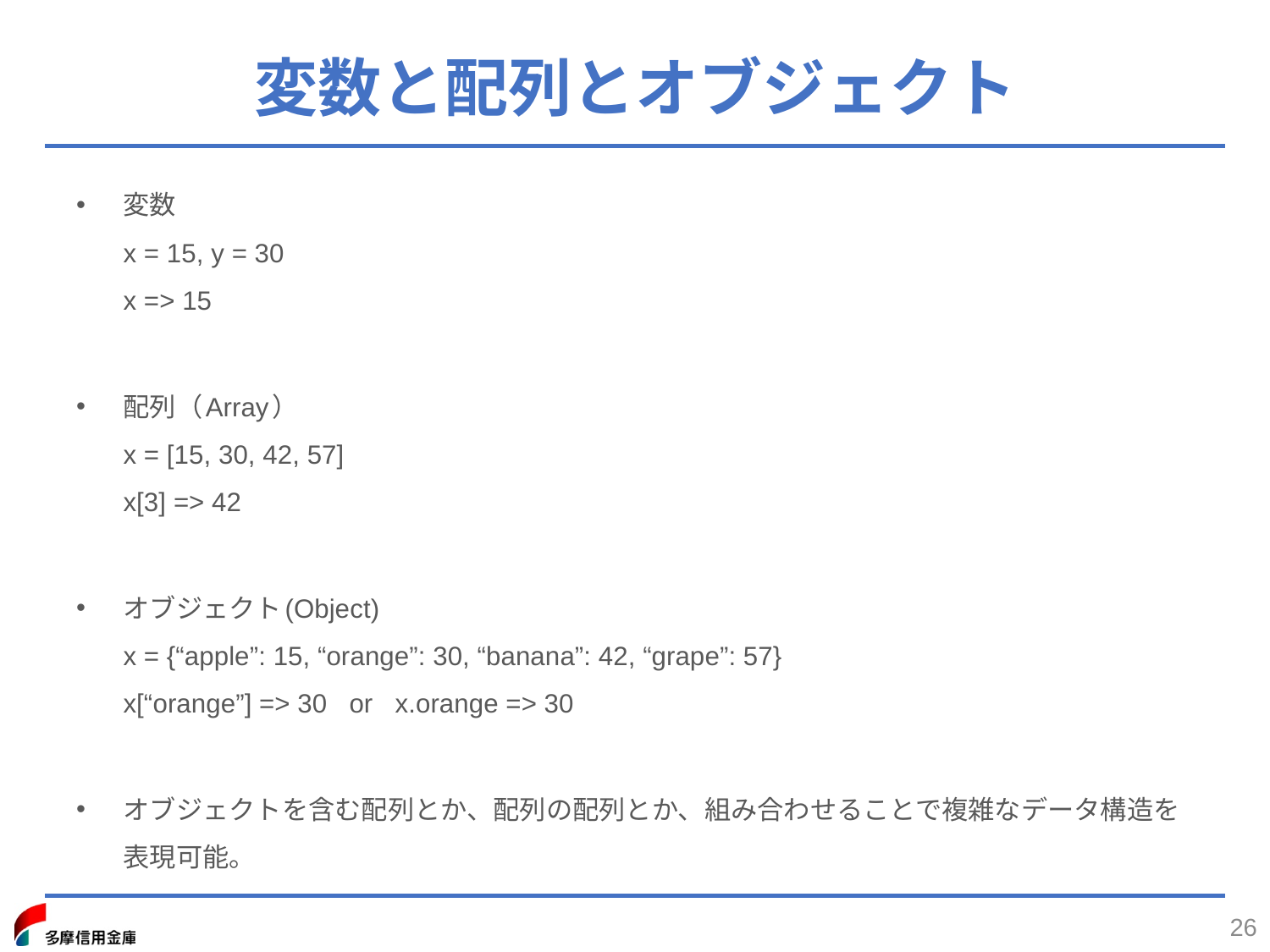

# 変数と配列とオブジェクト
変数
x = 15, y = 30
x => 15

配列（Array）
x = [15, 30, 42, 57]
x[3] => 42

オブジェクト(Object)
x = {“apple”: 15, “orange”: 30, “banana”: 42, “grape”: 57}
x[“orange”] => 30   or   x.orange => 30

オブジェクトを含む配列とか、配列の配列とか、組み合わせることで複雑なデータ構造を表現可能。
26